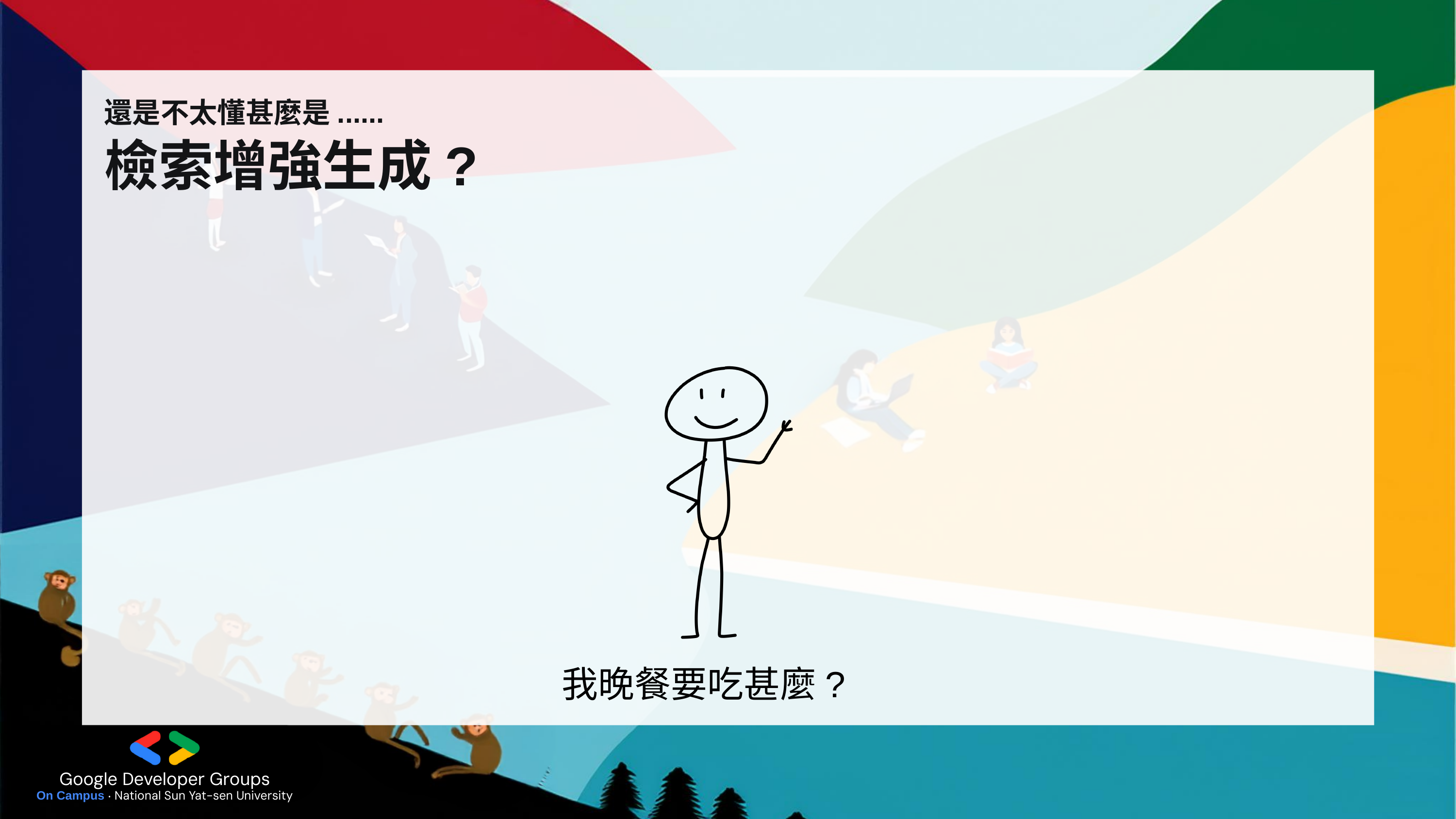

Google Developer Groups
On Campus ‧ National Sun Yat-sen University
還是不太懂甚麼是......
檢索增強生成?

我晚餐要吃甚麼?